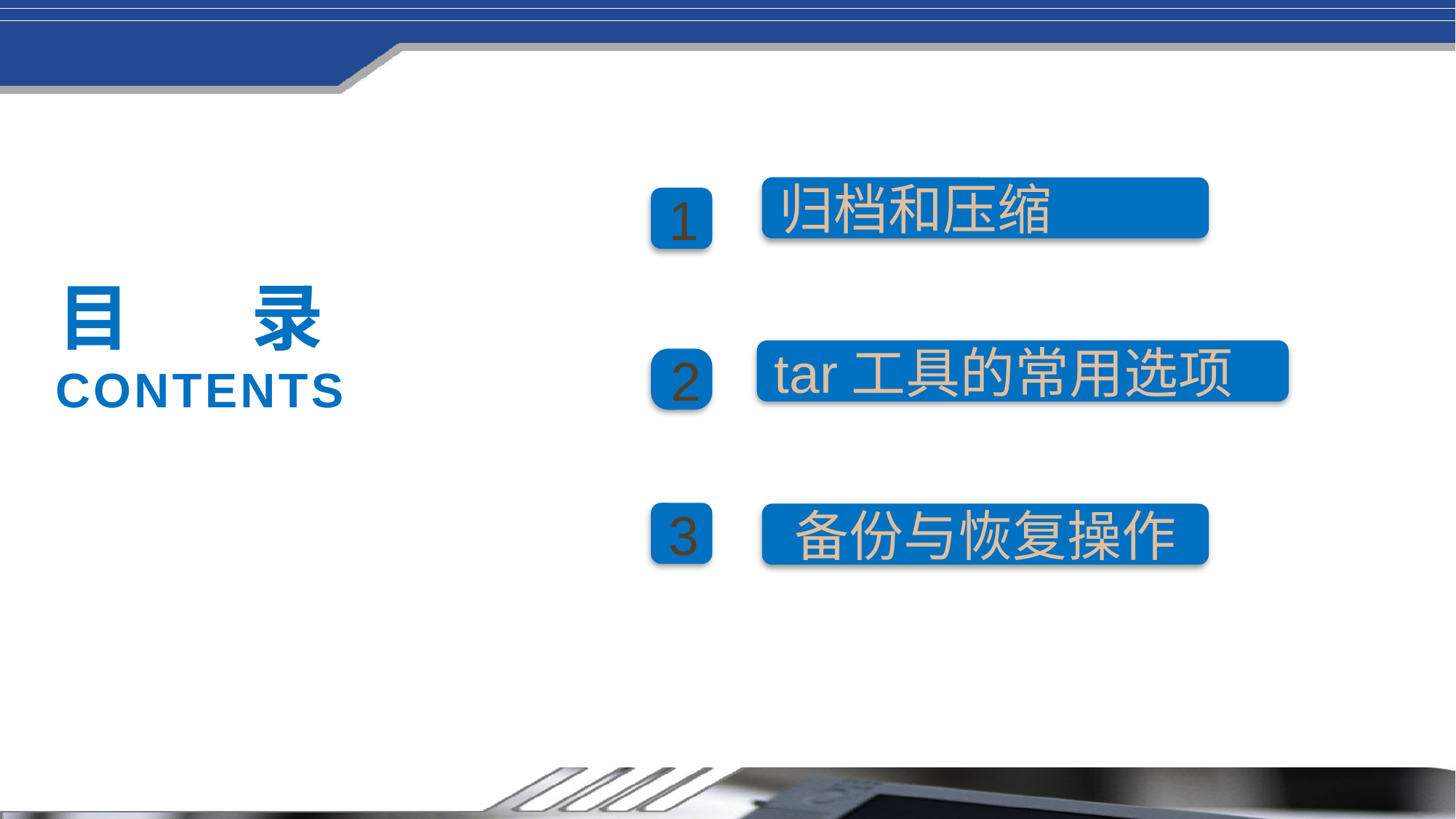

归档和压缩

1
目      录
CONTENTS
tar工具的常用选项

2

3
备份与恢复操作